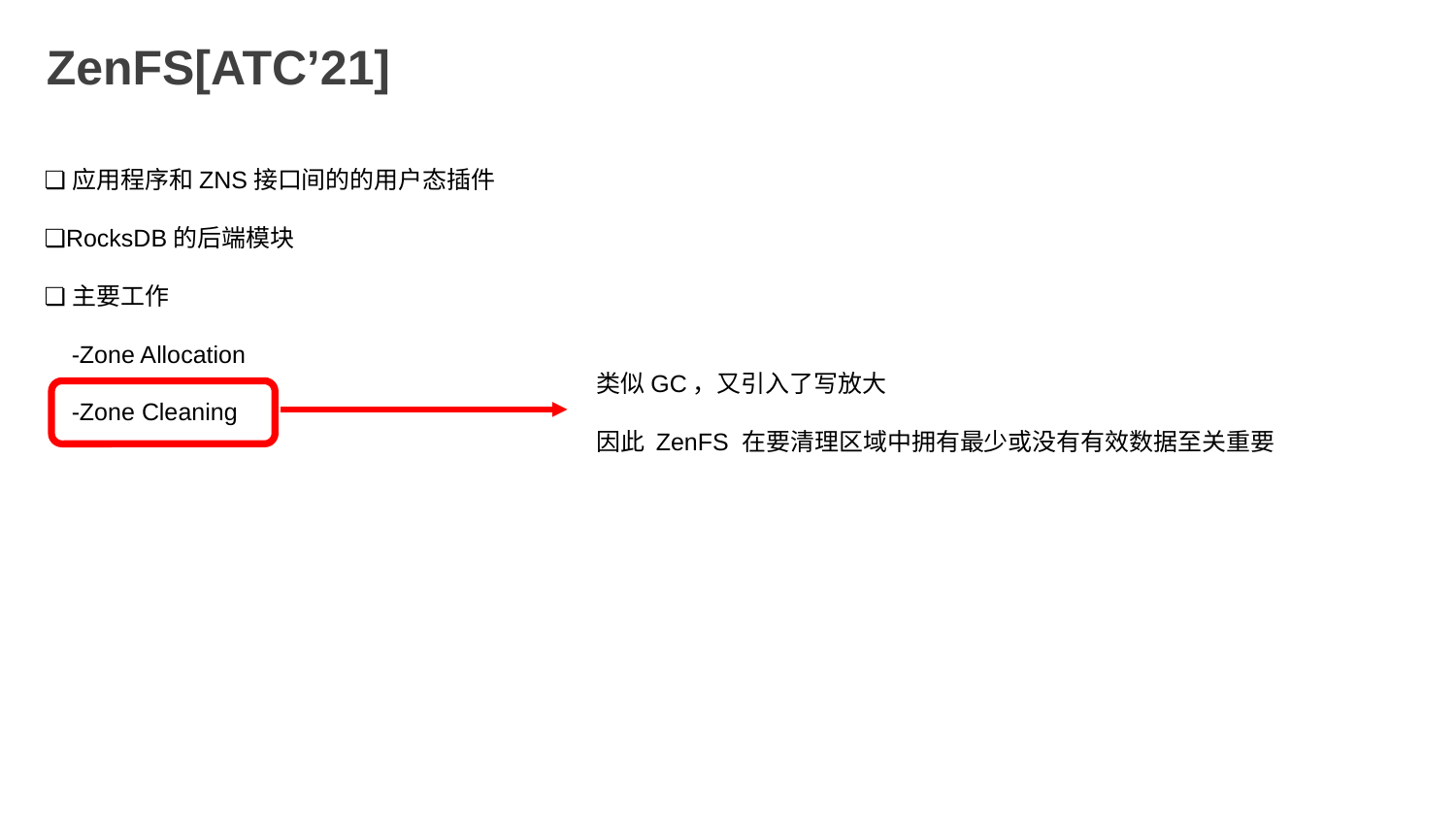

ZenFS[ATC’21]
❏应用程序和ZNS接口间的的用户态插件

❏RocksDB的后端模块

❏主要工作

    -Zone Allocation

    -Zone Cleaning
类似GC，又引入了写放大

因此 ZenFS 在要清理区域中拥有最少或没有有效数据至关重要